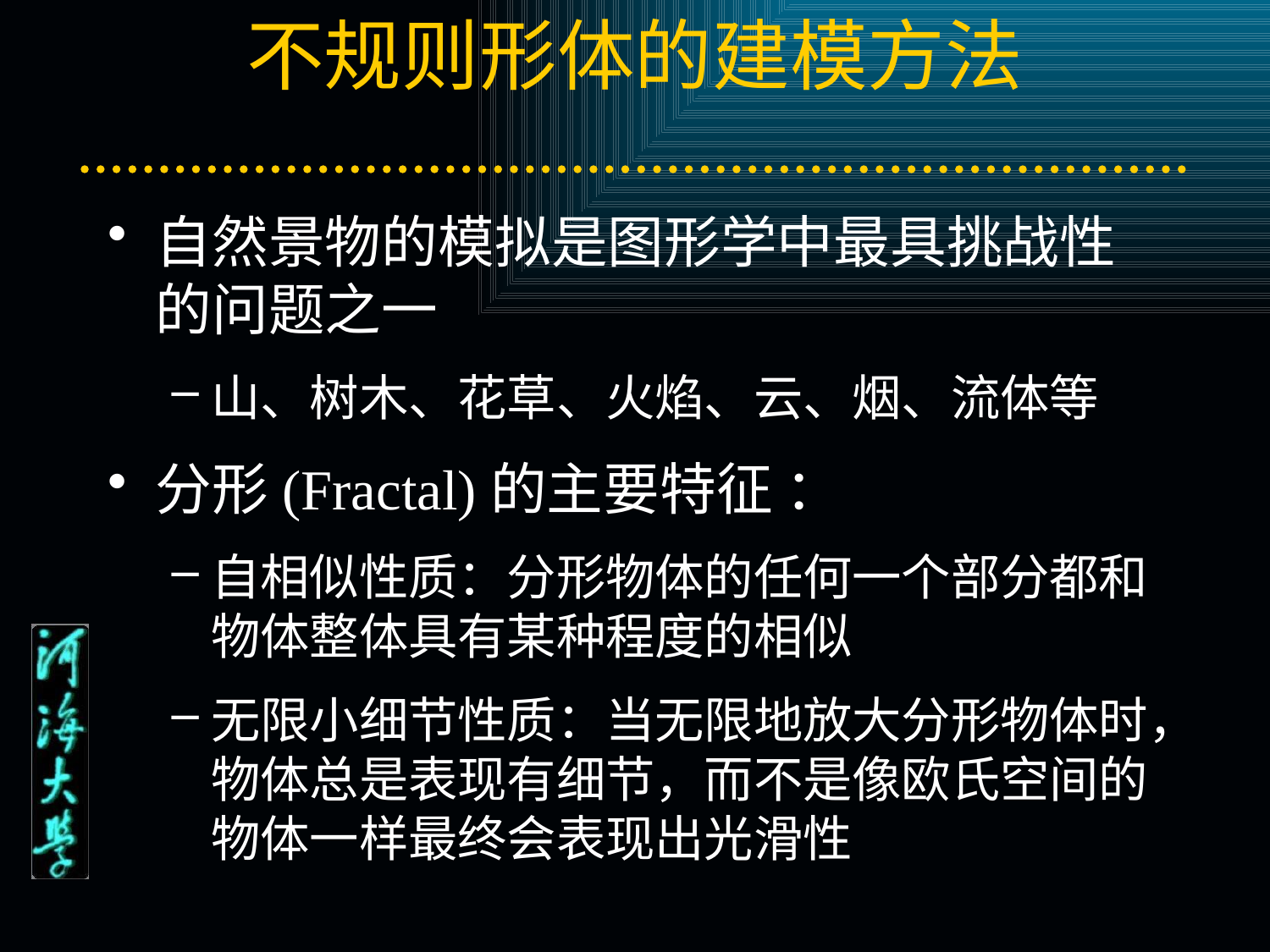

# 不规则形体的建模方法
自然景物的模拟是图形学中最具挑战性的问题之一
山、树木、花草、火焰、云、烟、流体等
分形(Fractal)的主要特征 ：
自相似性质：分形物体的任何一个部分都和物体整体具有某种程度的相似
无限小细节性质：当无限地放大分形物体时，物体总是表现有细节，而不是像欧氏空间的物体一样最终会表现出光滑性
75